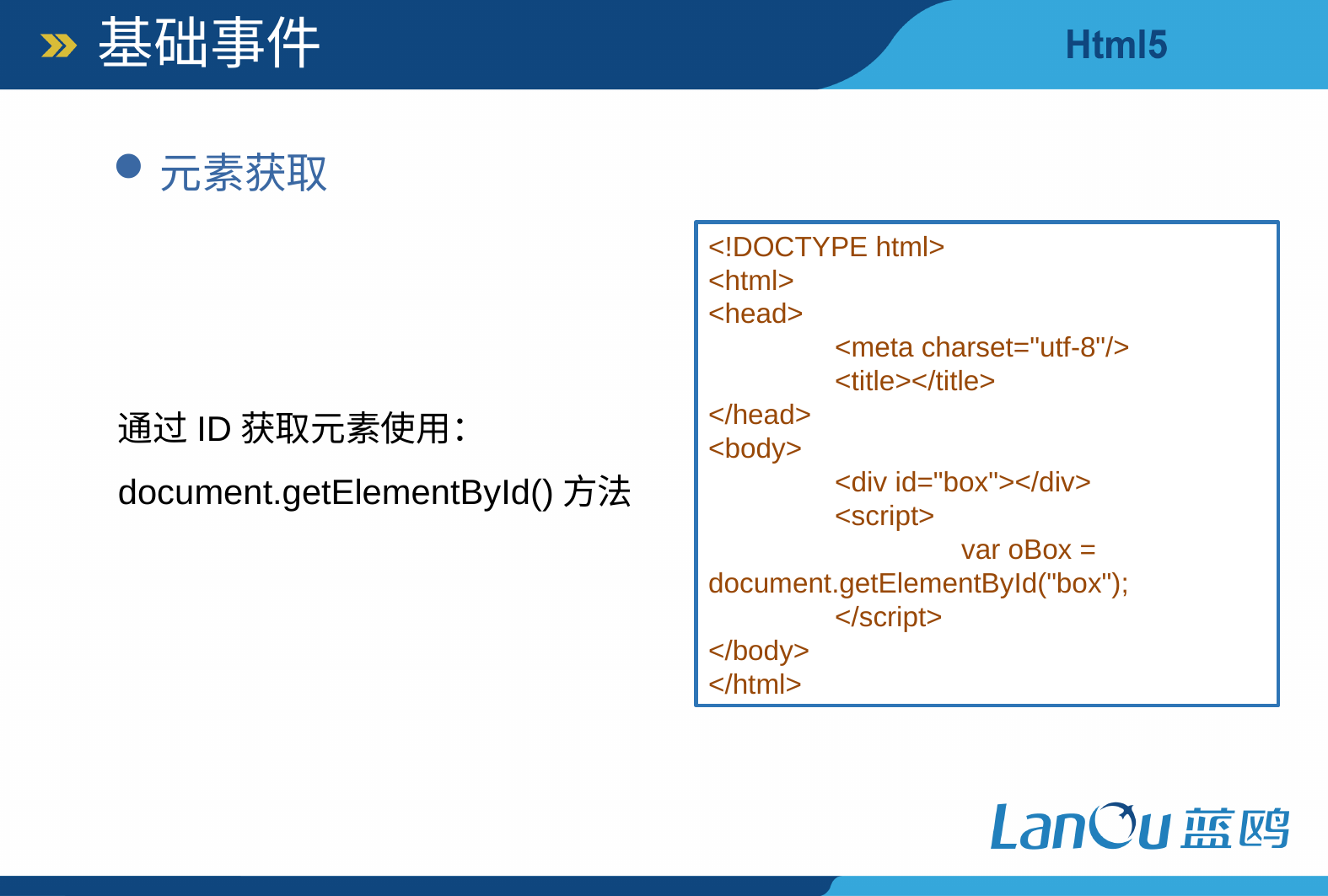

基础事件
元素获取
<!DOCTYPE html>
<html>
<head>
	<meta charset="utf-8"/>
	<title></title>
</head>
<body>
	<div id="box"></div>
	<script>
		var oBox = document.getElementById("box");
	</script>
</body>
</html>
通过ID获取元素使用：document.getElementById()方法